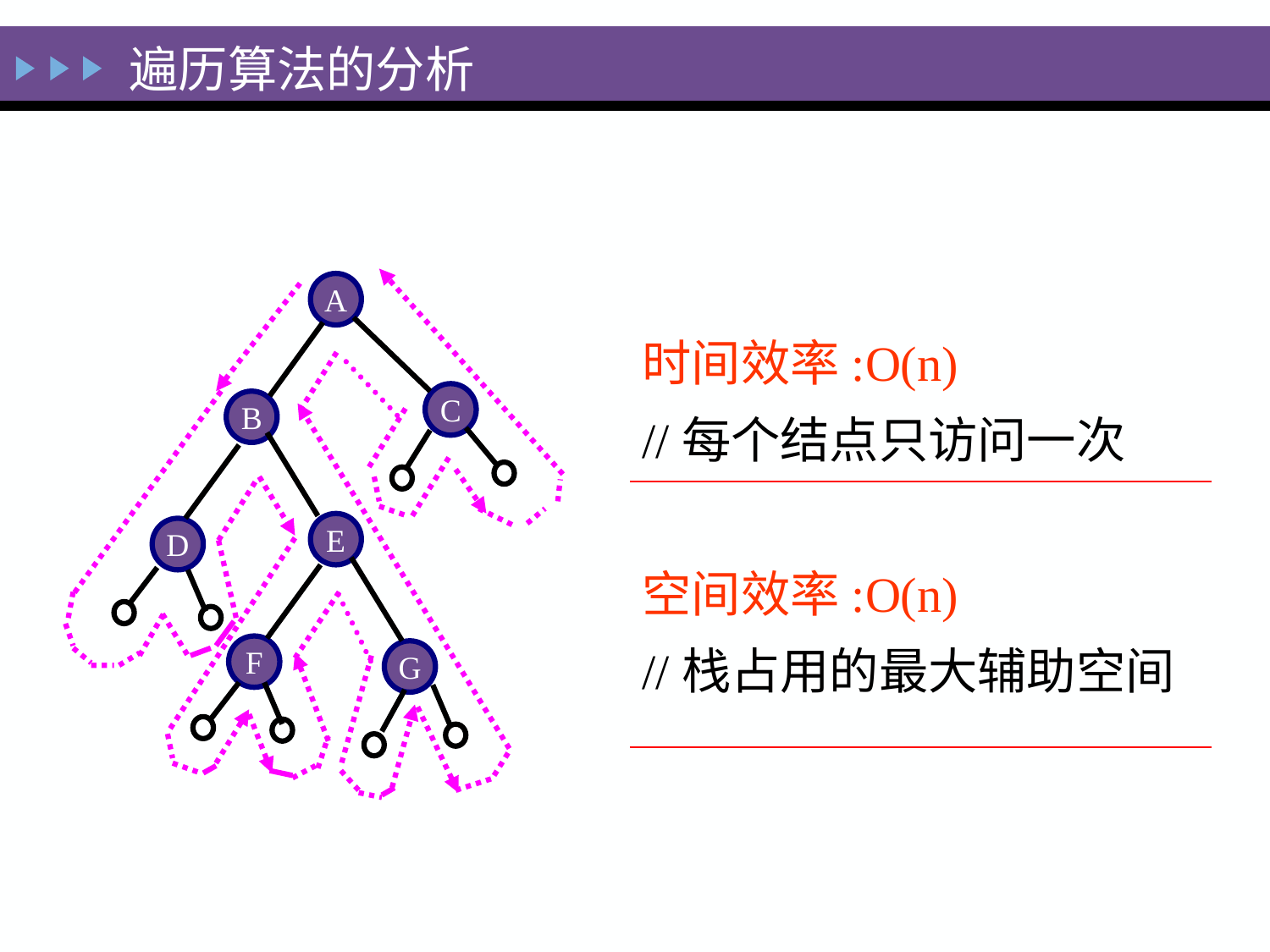

遍历算法的分析

A

C

B

E
D

F
G

时间效率:O(n)
//每个结点只访问一次

空间效率:O(n)
//栈占用的最大辅助空间